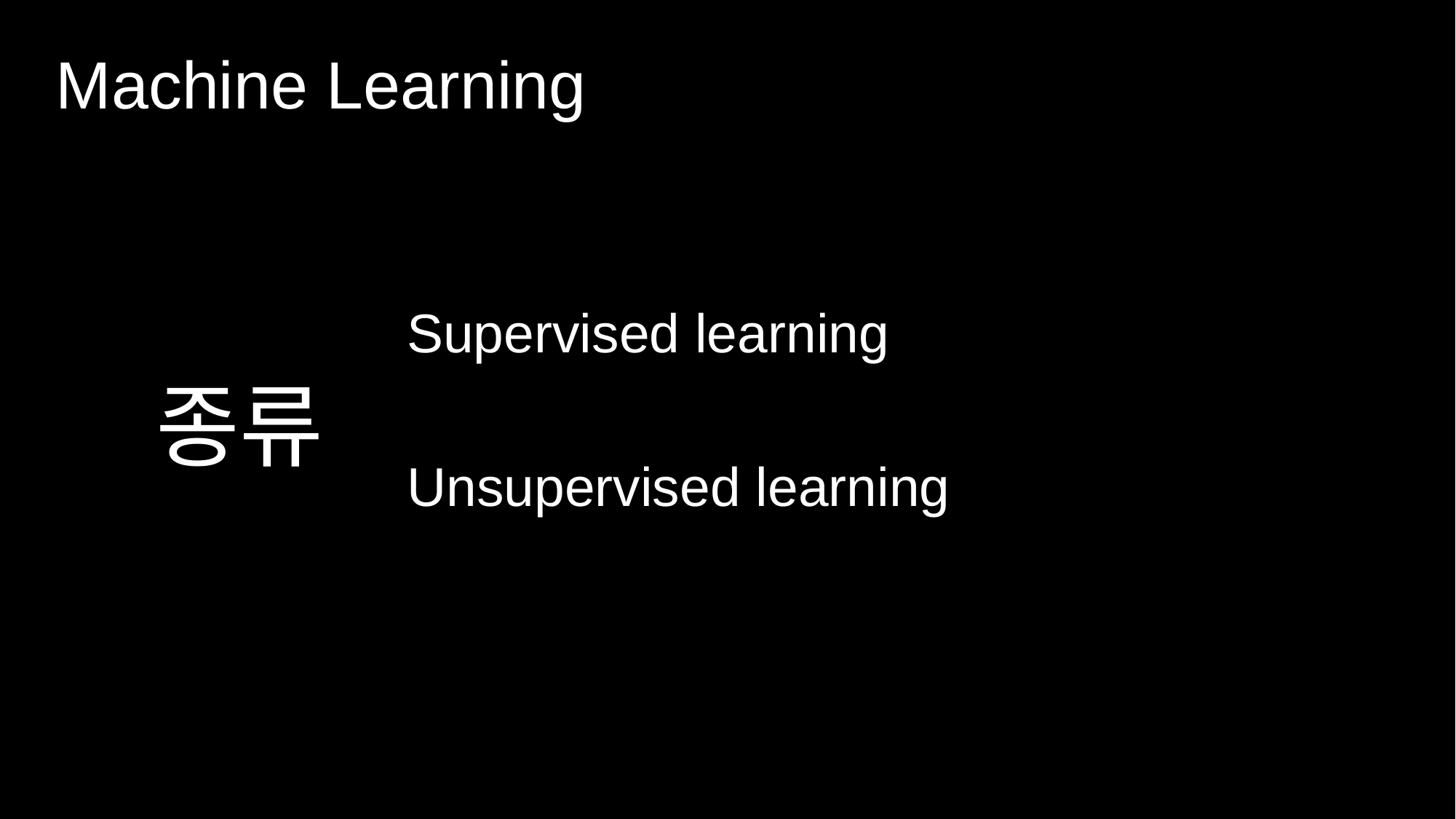

Machine Learning
Supervised learning
종류
Unsupervised learning